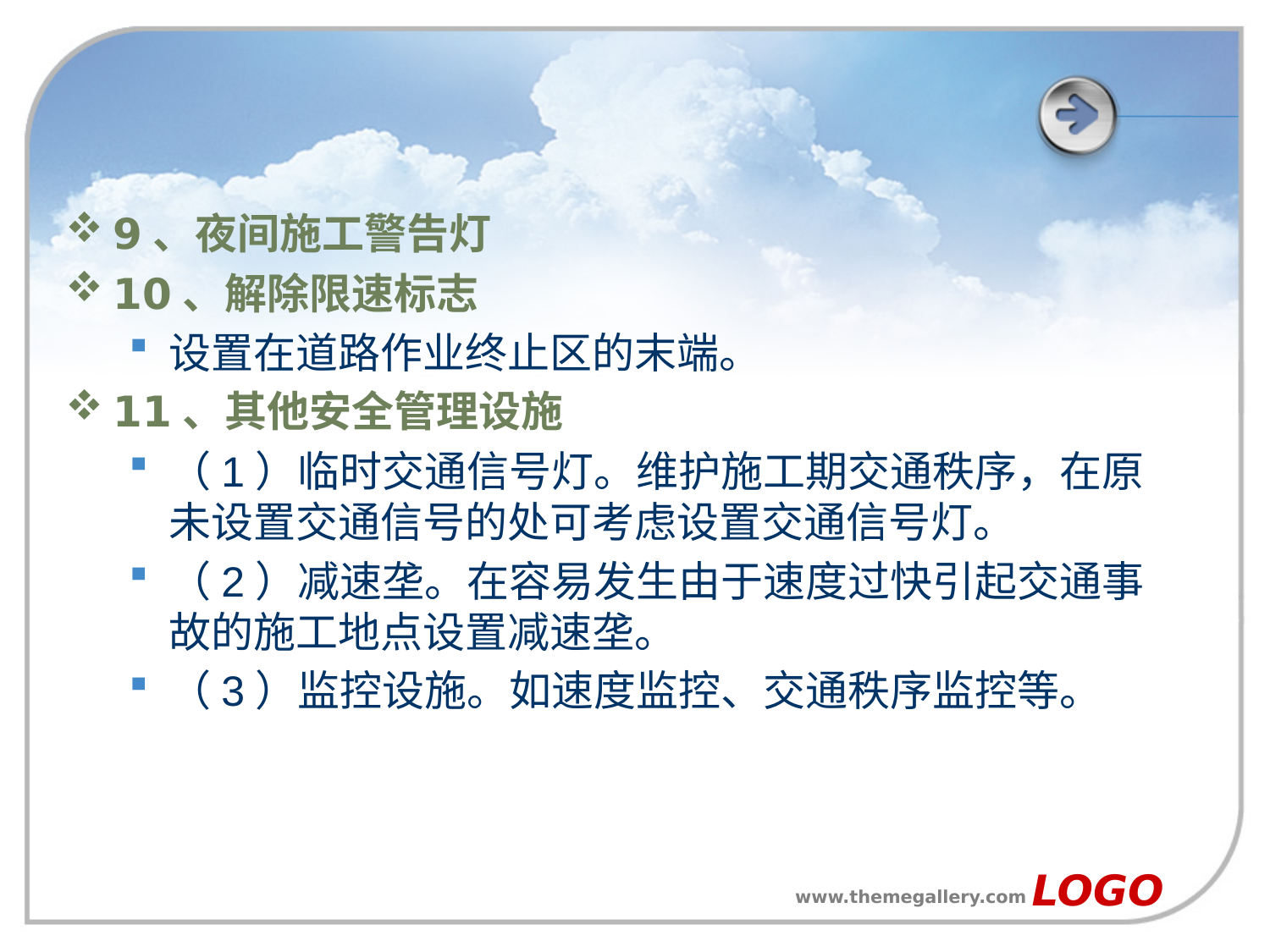

#
9、夜间施工警告灯
10、解除限速标志
设置在道路作业终止区的末端。
11、其他安全管理设施
（1）临时交通信号灯。维护施工期交通秩序，在原未设置交通信号的处可考虑设置交通信号灯。
（2）减速垄。在容易发生由于速度过快引起交通事故的施工地点设置减速垄。
（3）监控设施。如速度监控、交通秩序监控等。
LOGO
www.themegallery.com